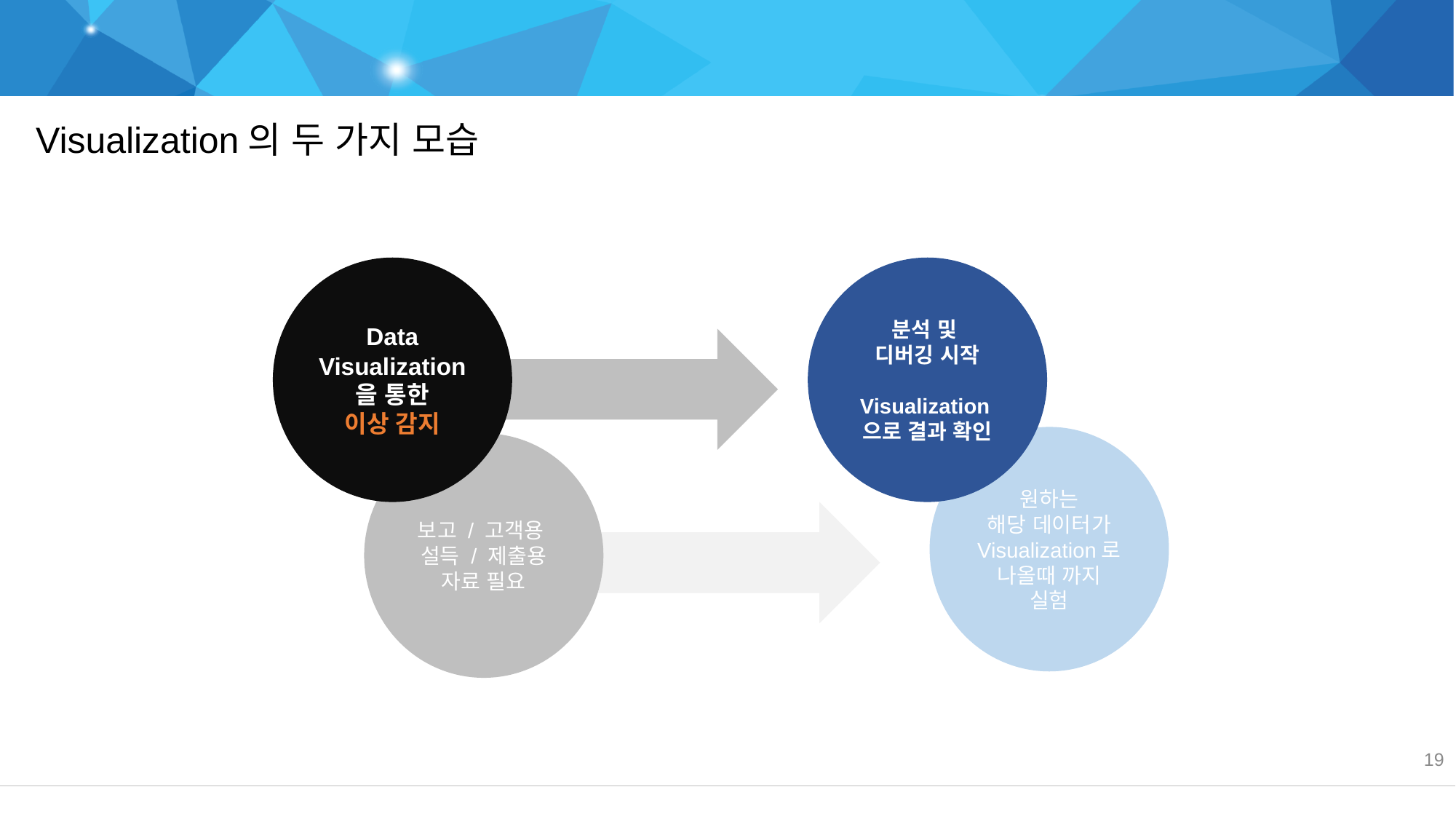

Data Visualization 목표와 실제
Visualization의 두 가지 모습
Data Visualization
을 통한
이상 감지
분석 및
디버깅 시작

Visualization으로 결과 확인

원하는
해당 데이터가
Visualization로
나올때 까지 실험
보고 / 고객용
설득 / 제출용
자료 필요

19